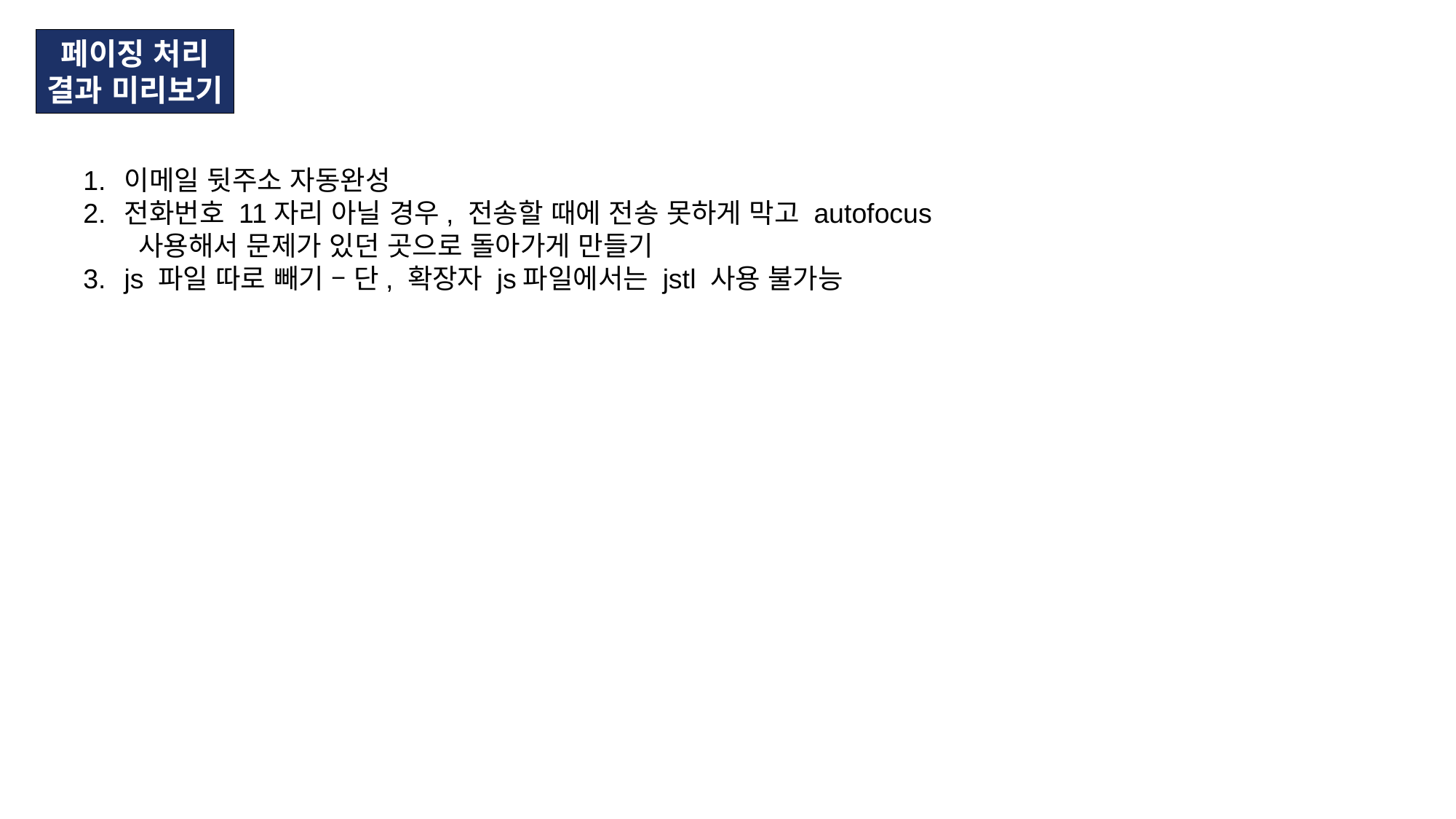

페이징 처리
결과 미리보기
이메일 뒷주소 자동완성
전화번호 11자리 아닐 경우, 전송할 때에 전송 못하게 막고 autofocus
 사용해서 문제가 있던 곳으로 돌아가게 만들기
js 파일 따로 빼기 – 단, 확장자 js파일에서는 jstl 사용 불가능